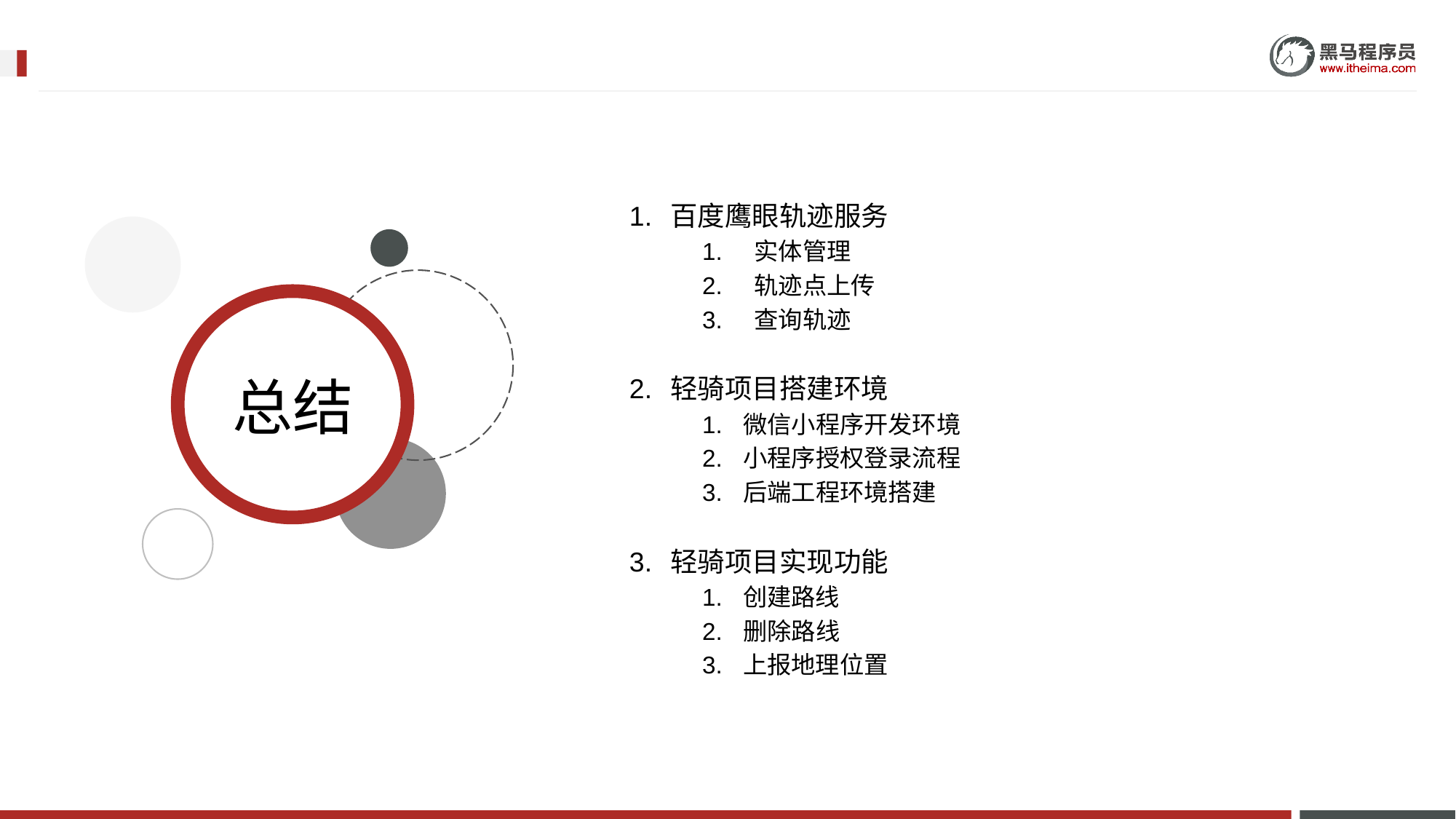

百度鹰眼轨迹服务
 实体管理
 轨迹点上传
 查询轨迹
轻骑项目搭建环境
微信小程序开发环境
小程序授权登录流程
后端工程环境搭建
轻骑项目实现功能
创建路线
删除路线
上报地理位置